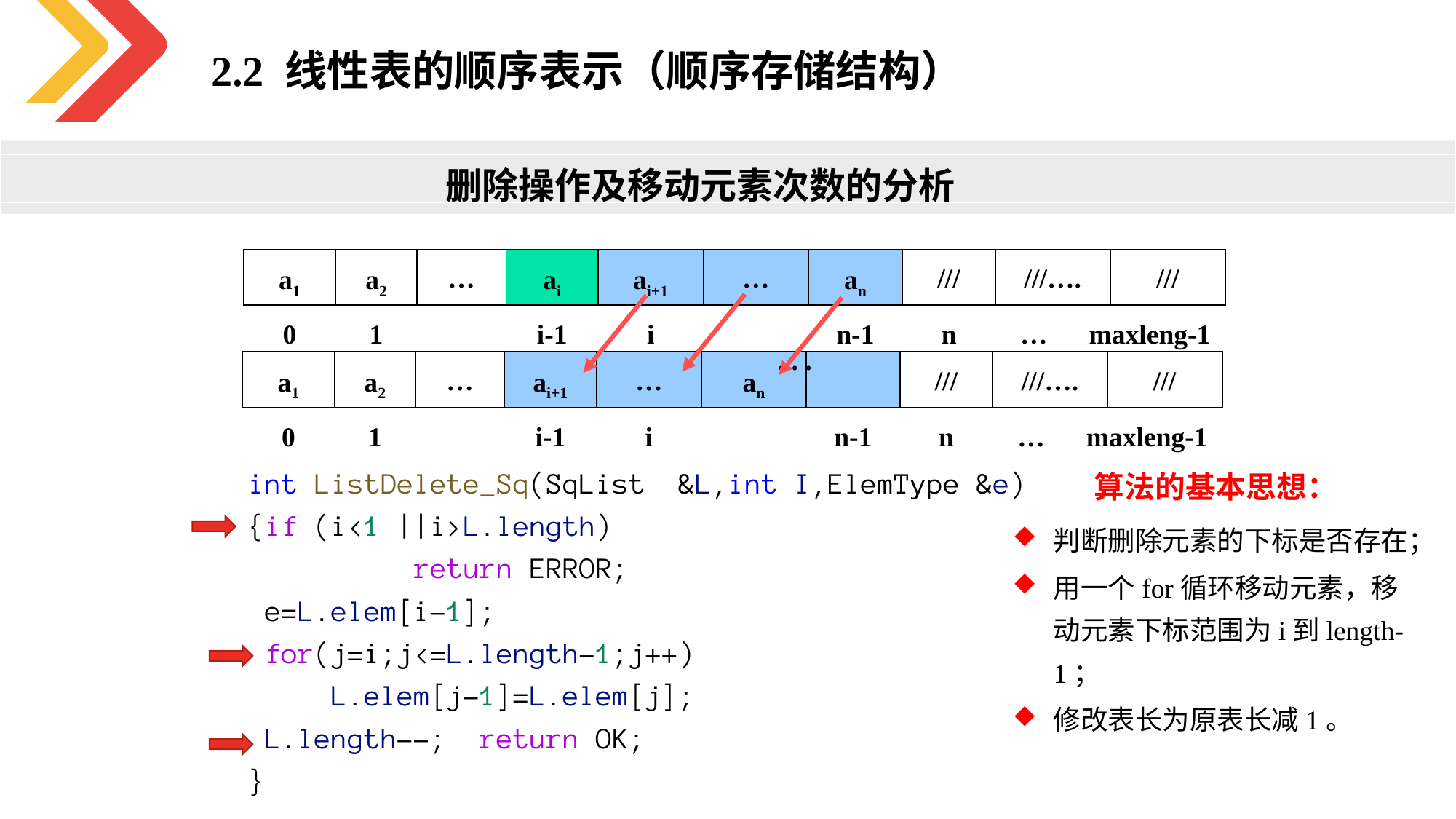

2.2 线性表的顺序表示（顺序存储结构）
        删除操作及移动元素次数的分析

| a1 | a2 | … | ai | ai+1 | … | an | /// | ///…. | /// |
| --- | --- | --- | --- | --- | --- | --- | --- | --- | --- |
| 0 | 1 |  | i-1 | i |  | n-1 | n | … maxleng-1 |  |

. . .
| a1 | a2 | … | ai+1 | … | an |  | /// | ///…. | /// |
| --- | --- | --- | --- | --- | --- | --- | --- | --- | --- |
| 0 | 1 |  | i-1 | i |  | n-1 | n | … maxleng-1 |  |
算法的基本思想：
判断删除元素的下标是否存在；
用一个for循环移动元素，移动元素下标范围为i到length-1；
修改表长为原表长减1。
int ListDelete_Sq(SqList  &L,int I,ElemType &e)
{if (i<1 ||i>L.length)
          return ERROR;
 e=L.elem[i-1];
 for(j=i;j<=L.length-1;j++)
     L.elem[j-1]=L.elem[j];
 L.length--;  return OK;
}